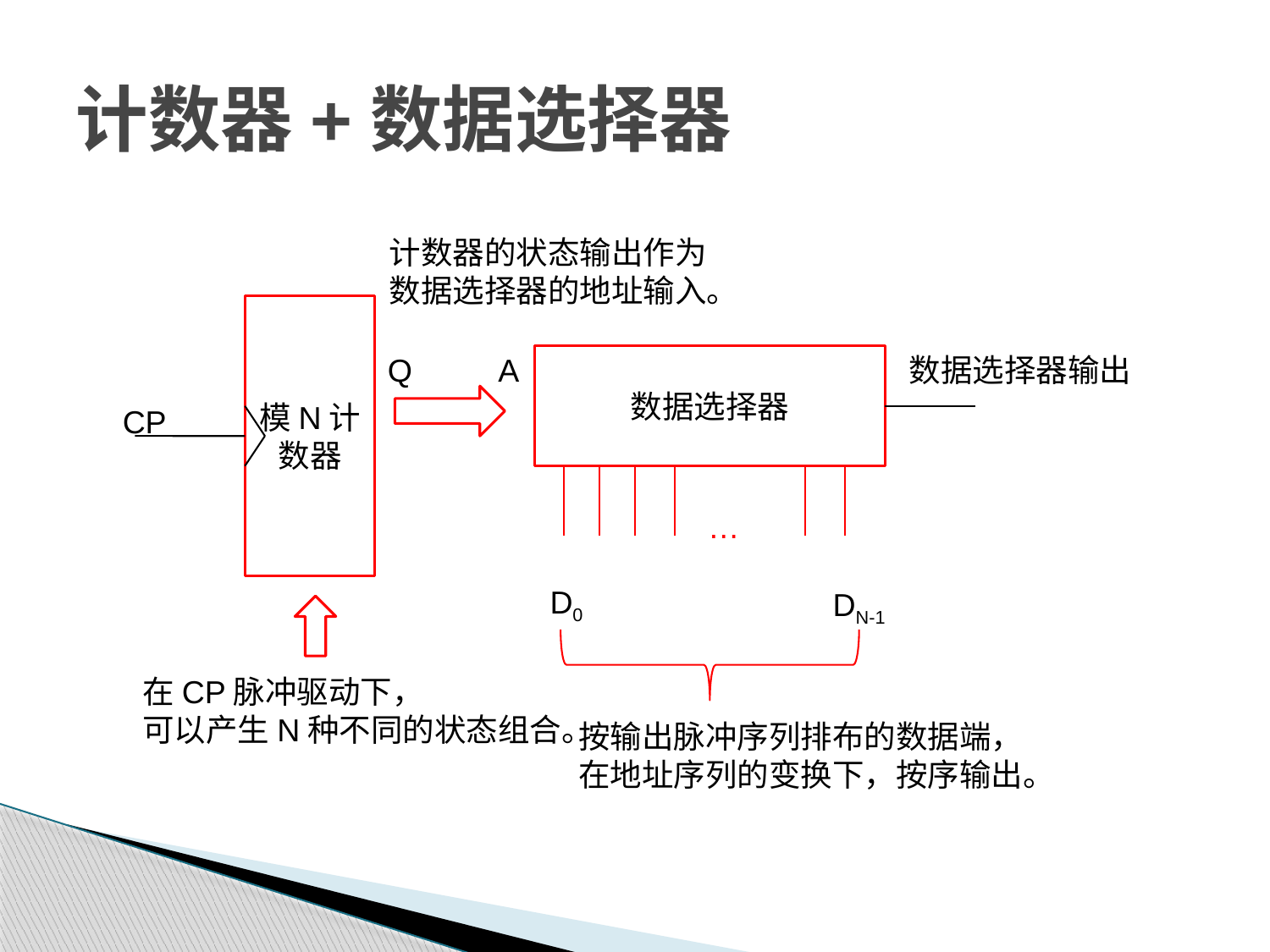

# 计数器+数据选择器
计数器的状态输出作为
数据选择器的地址输入。
Q

模N计数器
CP
A
数据选择器
…
D0
DN-1
数据选择器输出

在CP脉冲驱动下，
可以产生N种不同的状态组合。

按输出脉冲序列排布的数据端，
在地址序列的变换下，按序输出。